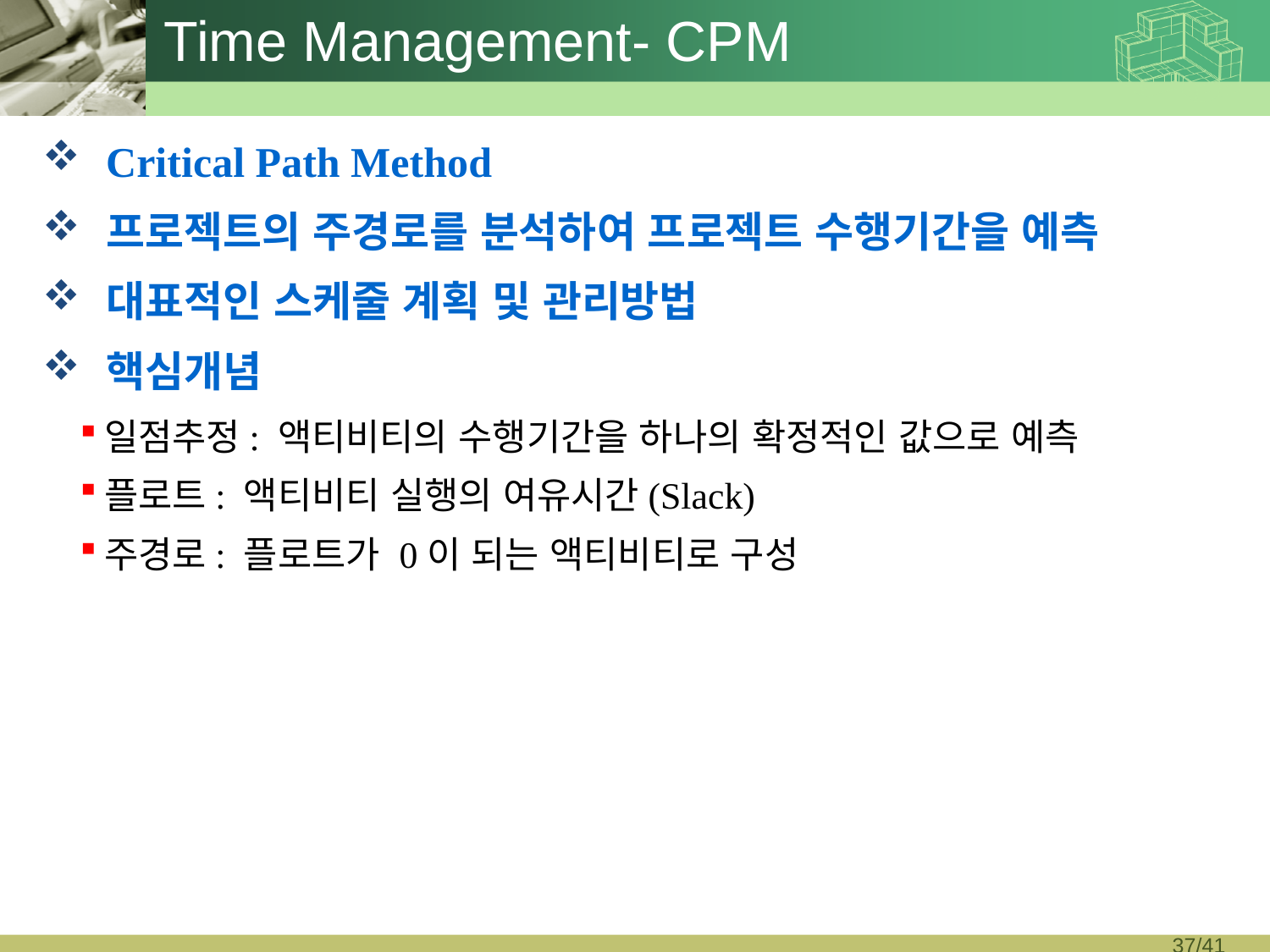

# Time Management- CPM
Critical Path Method
프로젝트의 주경로를 분석하여 프로젝트 수행기간을 예측
대표적인 스케줄 계획 및 관리방법
핵심개념
일점추정: 액티비티의 수행기간을 하나의 확정적인 값으로 예측
플로트: 액티비티 실행의 여유시간(Slack)
주경로: 플로트가 0이 되는 액티비티로 구성